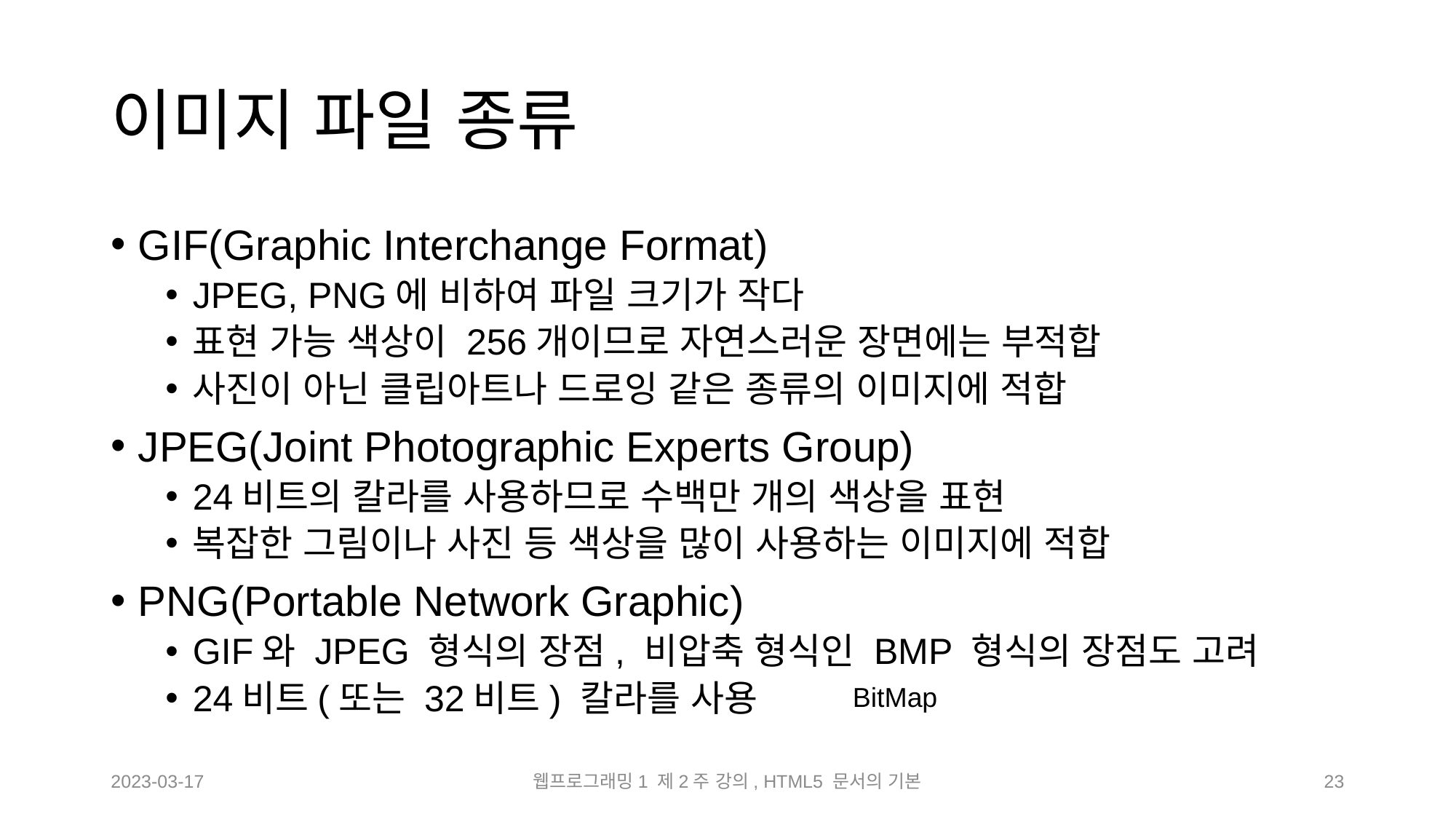

# 이미지 파일 종류
GIF(Graphic Interchange Format)
JPEG, PNG에 비하여 파일 크기가 작다
표현 가능 색상이 256개이므로 자연스러운 장면에는 부적합
사진이 아닌 클립아트나 드로잉 같은 종류의 이미지에 적합
JPEG(Joint Photographic Experts Group)
24비트의 칼라를 사용하므로 수백만 개의 색상을 표현
복잡한 그림이나 사진 등 색상을 많이 사용하는 이미지에 적합
PNG(Portable Network Graphic)
GIF와 JPEG 형식의 장점, 비압축 형식인 BMP 형식의 장점도 고려
24비트(또는 32비트) 칼라를 사용
BitMap
2023-03-17
웹프로그래밍1 제2주 강의, HTML5 문서의 기본
23